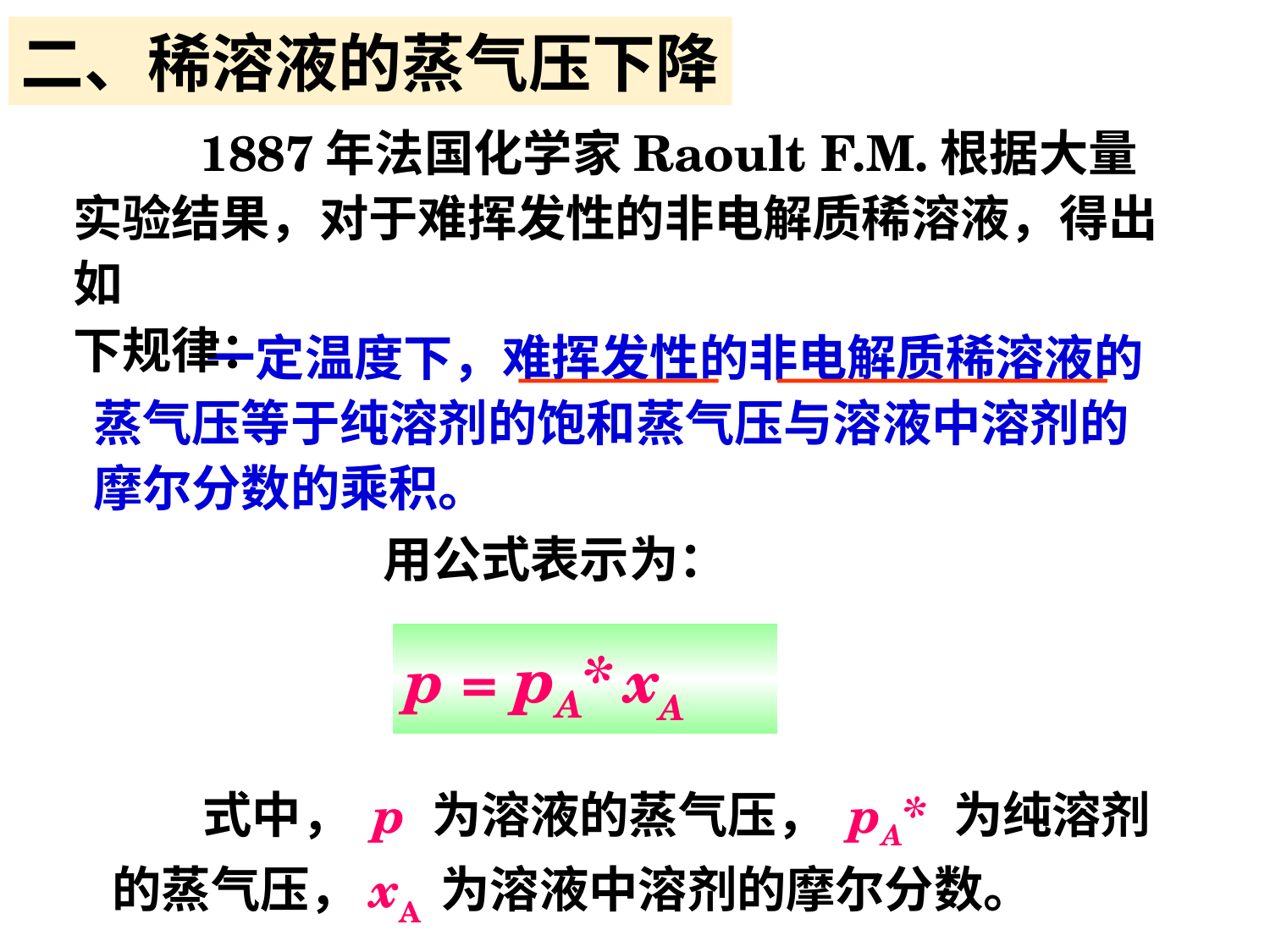

二、稀溶液的蒸气压下降
         1887年法国化学家Raoult F.M.根据大量实验结果，对于难挥发性的非电解质稀溶液，得出如
下规律：
         一定温度下，难挥发性的非电解质稀溶液的蒸气压等于纯溶剂的饱和蒸气压与溶液中溶剂的摩尔分数的乘积。

用公式表示为：
p = pA* xA
       式中， p 为溶液的蒸气压， pA* 为纯溶剂的蒸气压，xA 为溶液中溶剂的摩尔分数。
17
17